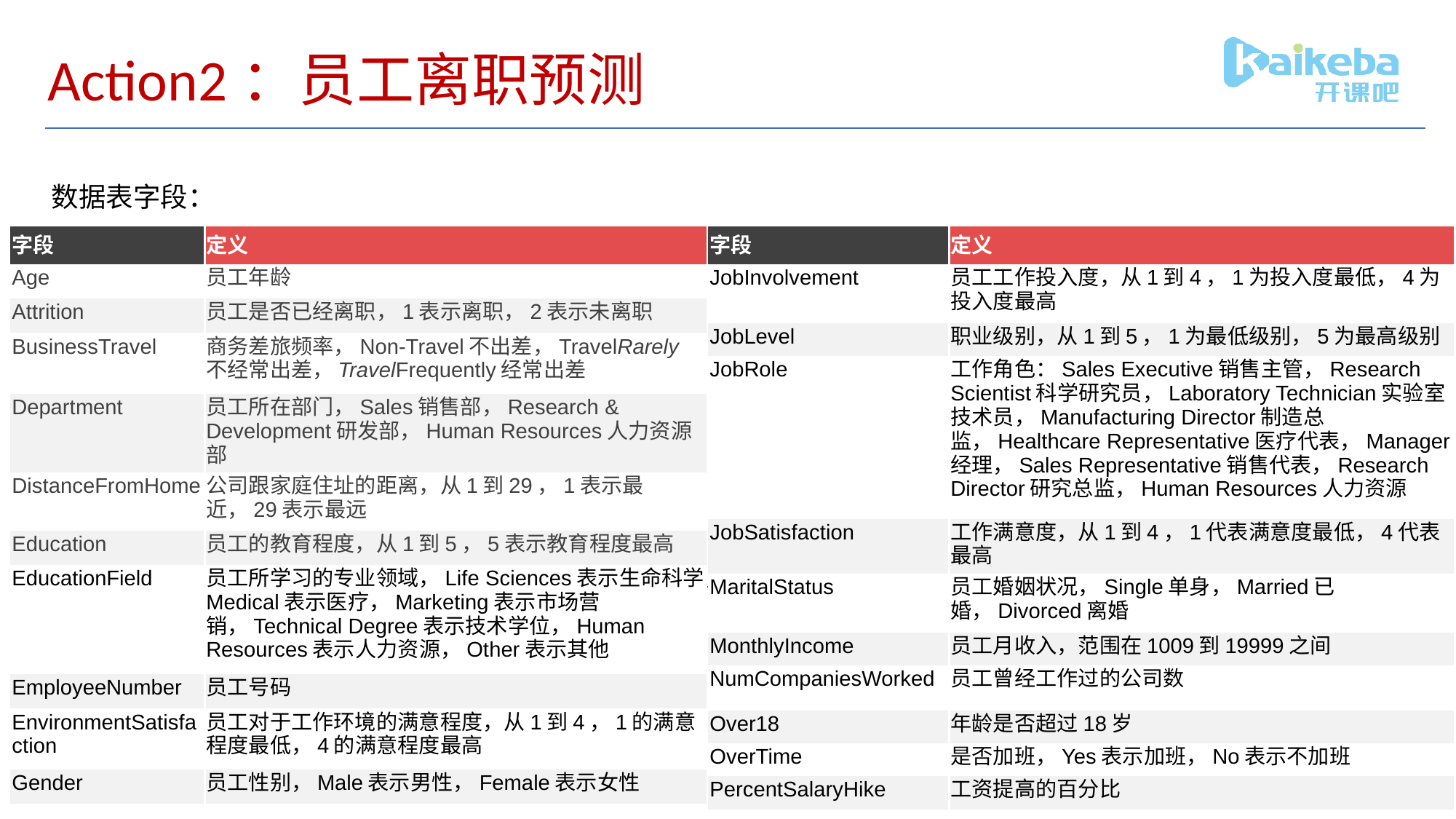

# Action2：员工离职预测
数据表字段：

| 字段 | 定义 |
| --- | --- |
| Age | 员工年龄 |
| Attrition | 员工是否已经离职，1表示离职，2表示未离职 |
| BusinessTravel | 商务差旅频率，Non-Travel不出差，TravelRarely不经常出差，TravelFrequently经常出差 |
| Department | 员工所在部门，Sales销售部，Research & Development研发部，Human Resources人力资源部 |
| DistanceFromHome | 公司跟家庭住址的距离，从1到29，1表示最近，29表示最远 |
| Education | 员工的教育程度，从1到5，5表示教育程度最高 |
| EducationField | 员工所学习的专业领域，Life Sciences表示生命科学，Medical表示医疗，Marketing表示市场营销，Technical Degree表示技术学位，Human Resources表示人力资源，Other表示其他 |
| EmployeeNumber | 员工号码 |
| EnvironmentSatisfaction | 员工对于工作环境的满意程度，从1到4，1的满意程度最低，4的满意程度最高 |
| Gender | 员工性别，Male表示男性，Female表示女性 |
| 字段 | 定义 |
| --- | --- |
| JobInvolvement | 员工工作投入度，从1到4，1为投入度最低，4为投入度最高 |
| JobLevel | 职业级别，从1到5，1为最低级别，5为最高级别 |
| JobRole | 工作角色：Sales Executive销售主管，Research Scientist科学研究员，Laboratory Technician实验室技术员，Manufacturing Director制造总监，Healthcare Representative医疗代表，Manager经理，Sales Representative销售代表，Research Director研究总监，Human Resources人力资源 |
| JobSatisfaction | 工作满意度，从1到4，1代表满意度最低，4代表最高 |
| MaritalStatus | 员工婚姻状况，Single单身，Married已婚，Divorced离婚 |
| MonthlyIncome | 员工月收入，范围在1009到19999之间 |
| NumCompaniesWorked | 员工曾经工作过的公司数 |
| Over18 | 年龄是否超过18岁 |
| OverTime | 是否加班，Yes表示加班，No表示不加班 |
| PercentSalaryHike | 工资提高的百分比 |